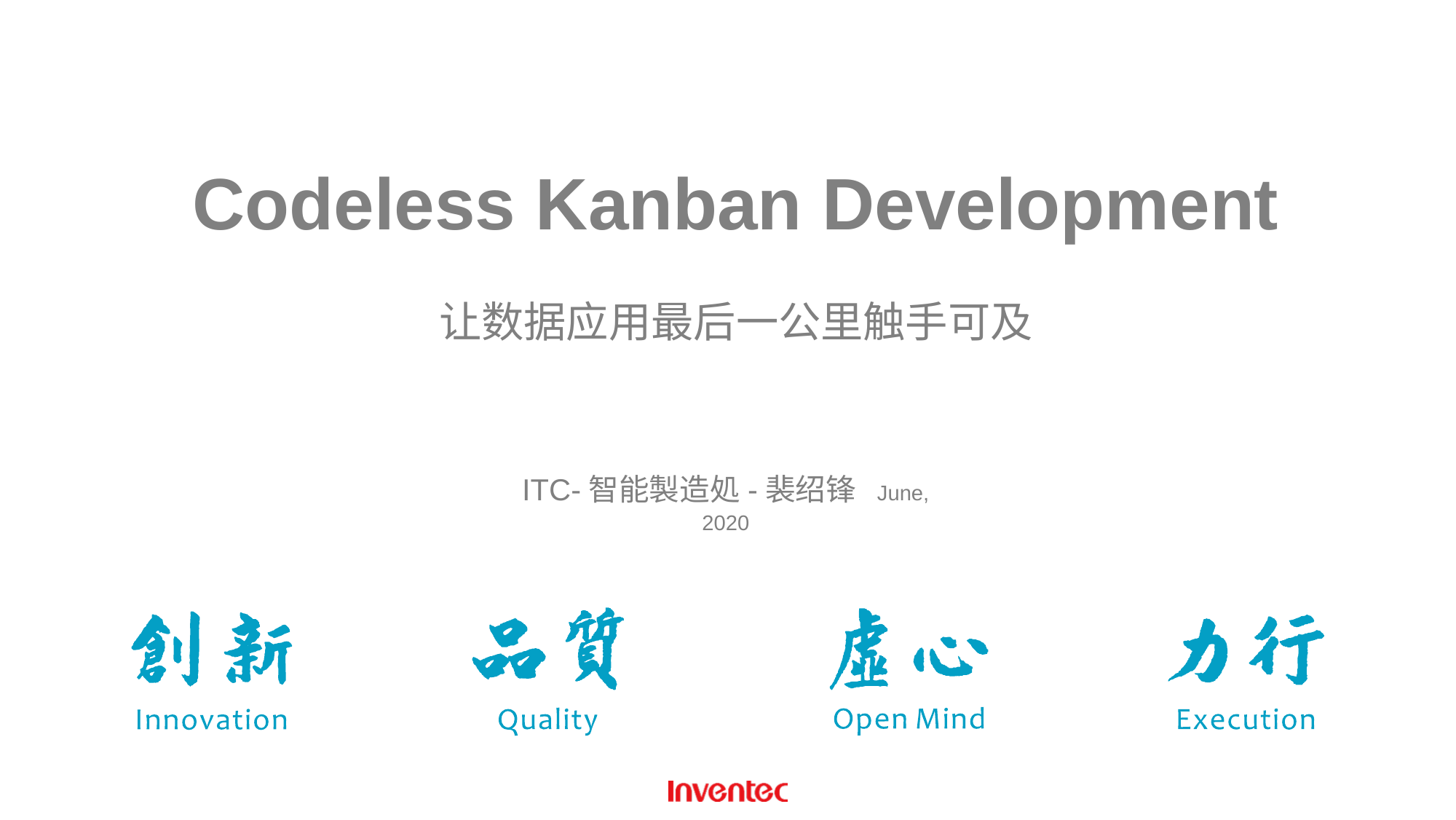

# Codeless Kanban Development 让数据应用最后一公里触手可及
ITC-智能製造処-裴绍锋  June, 2020